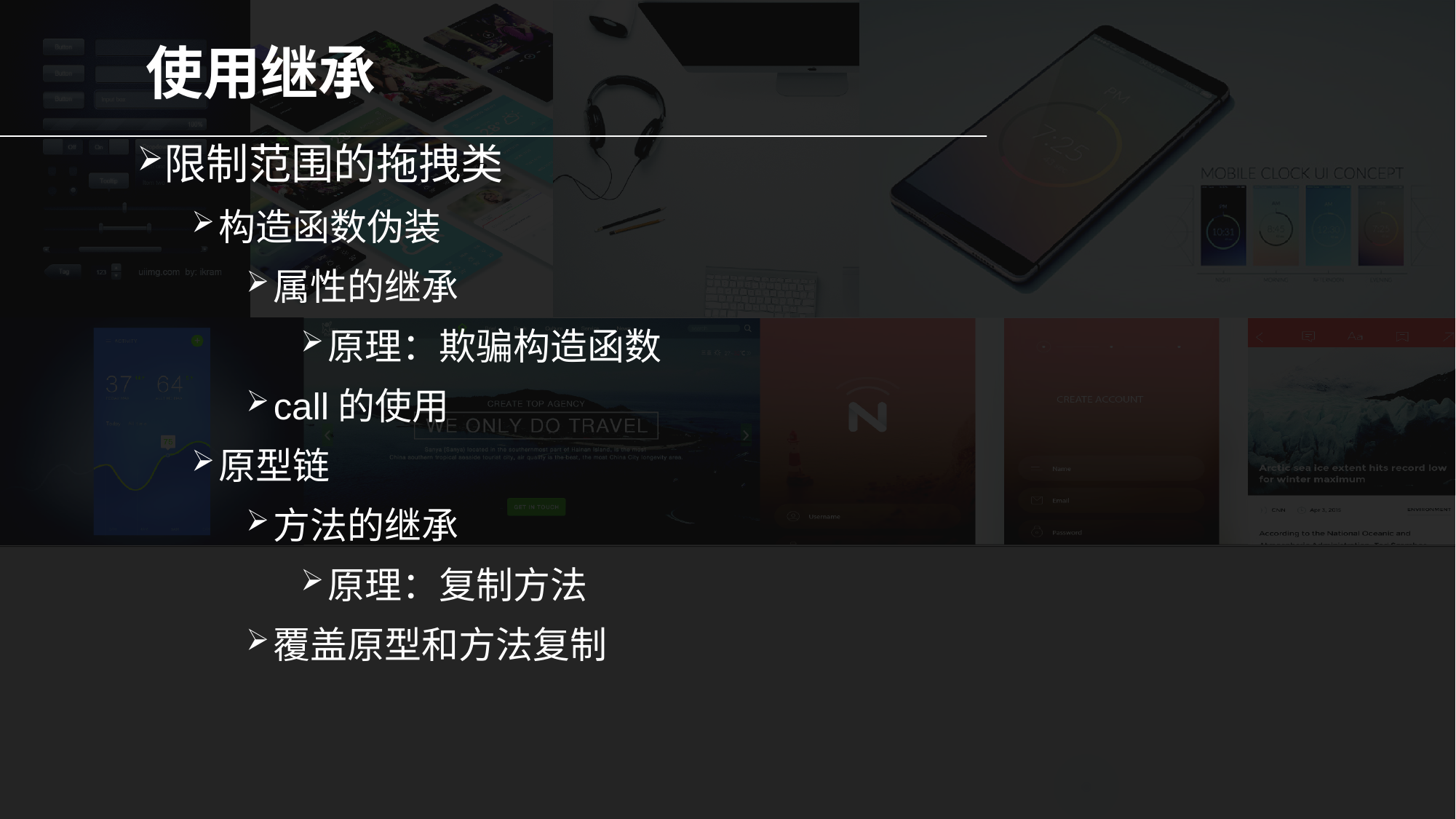

# 使用继承
限制范围的拖拽类
构造函数伪装
属性的继承
原理：欺骗构造函数
call的使用
原型链
方法的继承
原理：复制方法
覆盖原型和方法复制